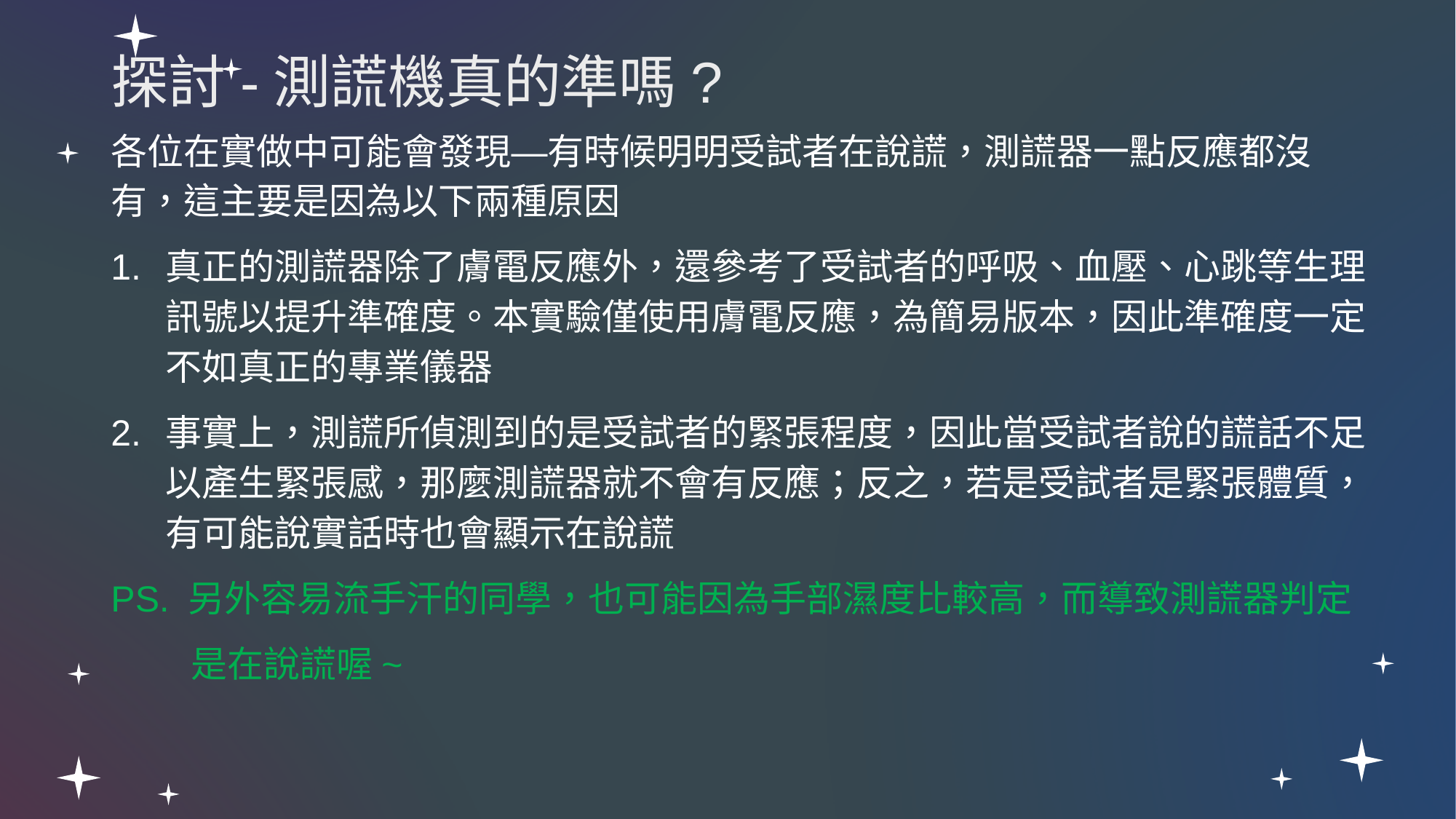

探討-測謊機真的準嗎?
各位在實做中可能會發現—有時候明明受試者在說謊，測謊器一點反應都沒有，這主要是因為以下兩種原因
真正的測謊器除了膚電反應外，還參考了受試者的呼吸、血壓、心跳等生理訊號以提升準確度。本實驗僅使用膚電反應，為簡易版本，因此準確度一定不如真正的專業儀器
事實上，測謊所偵測到的是受試者的緊張程度，因此當受試者說的謊話不足以產生緊張感，那麼測謊器就不會有反應；反之，若是受試者是緊張體質，有可能說實話時也會顯示在說謊
PS. 另外容易流手汗的同學，也可能因為手部濕度比較高，而導致測謊器判定
       是在說謊喔~